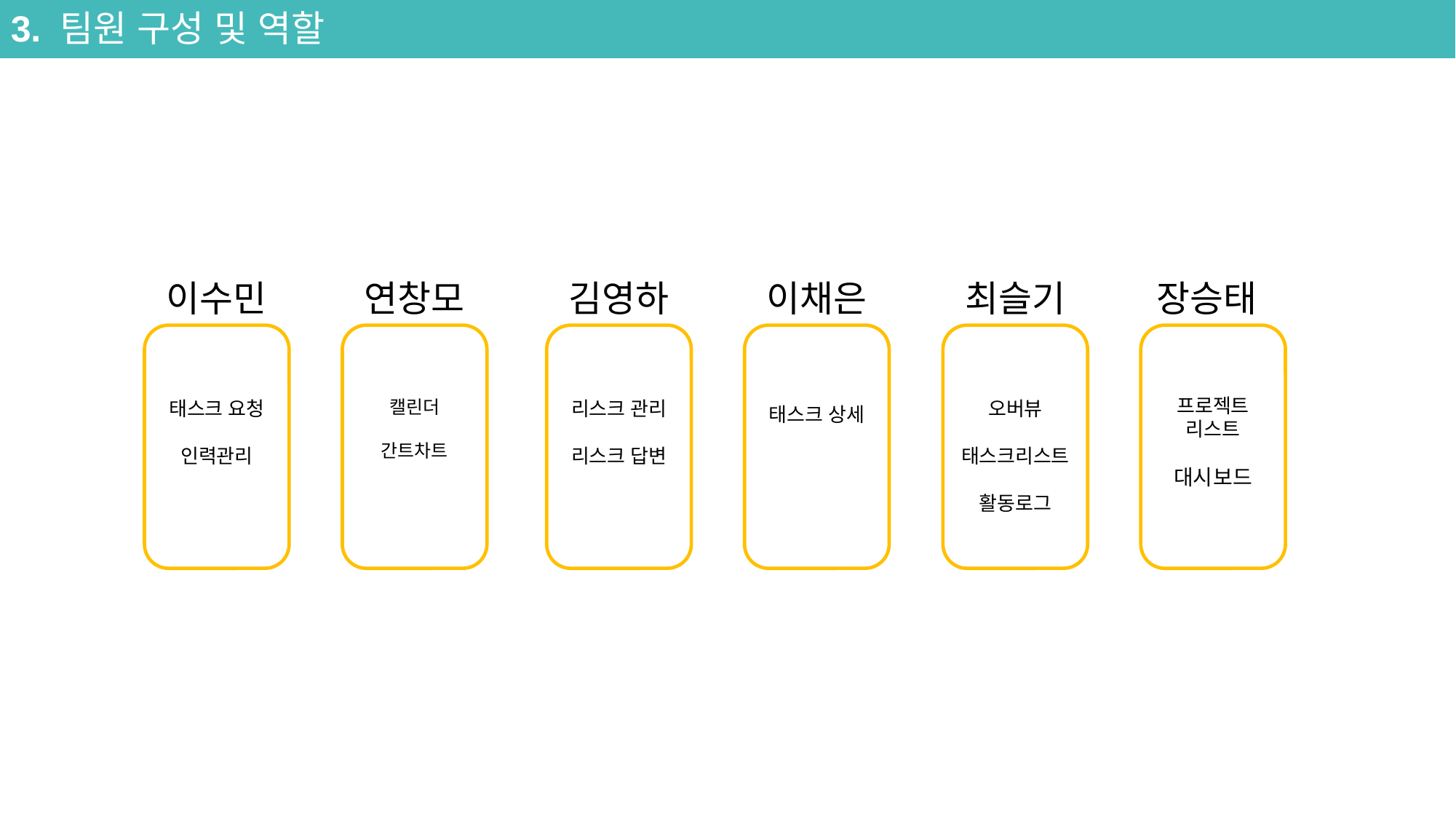

3. 팀원 구성 및 역할

장승태
이수민

태스크 요청

인력관리
연창모

캘린더

간트차트
김영하

리스크 관리

리스크 답변
이채은

태스크 상세
최슬기

오버뷰

태스크리스트

활동로그

프로젝트 리스트

대시보드